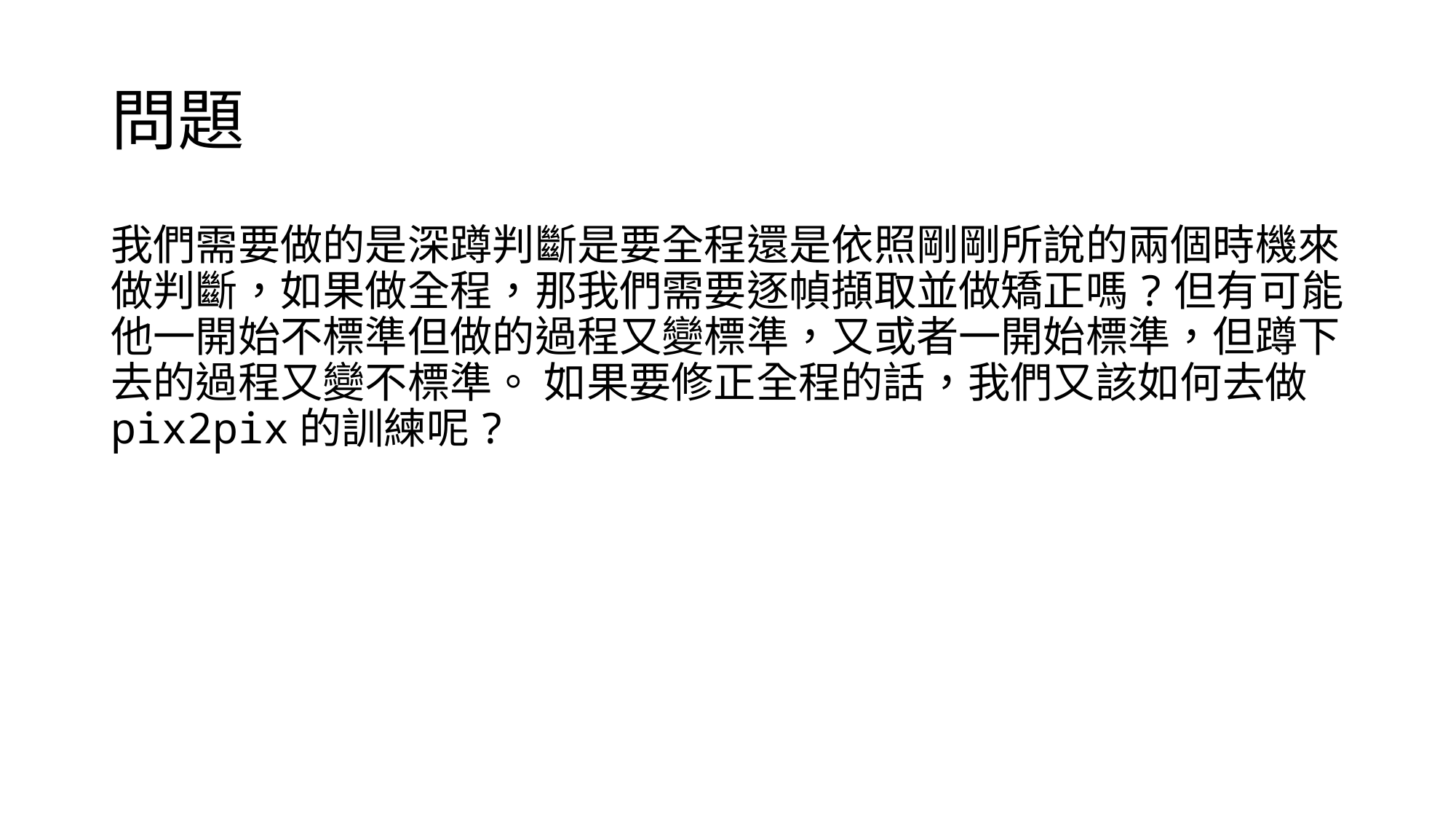

# 問題
我們需要做的是深蹲判斷是要全程還是依照剛剛所說的兩個時機來做判斷，如果做全程，那我們需要逐幀擷取並做矯正嗎?但有可能他一開始不標準但做的過程又變標準，又或者一開始標準，但蹲下去的過程又變不標準。 如果要修正全程的話，我們又該如何去做pix2pix的訓練呢?